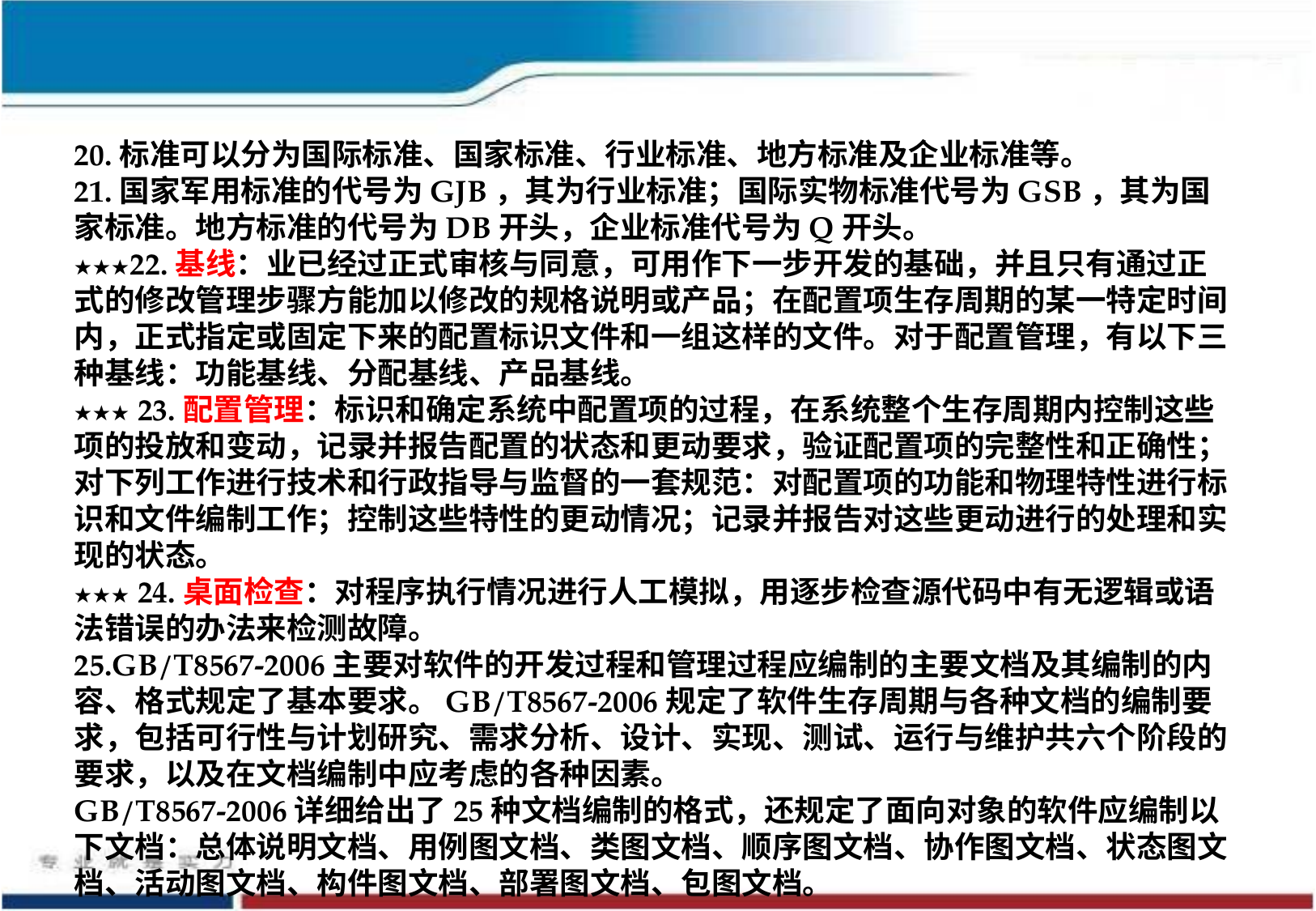

20.标准可以分为国际标准、国家标准、行业标准、地方标准及企业标准等。
21.国家军用标准的代号为GJB，其为行业标准；国际实物标准代号为GSB，其为国家标准。地方标准的代号为DB开头，企业标准代号为Q开头。
★★★22.基线：业已经过正式审核与同意，可用作下一步开发的基础，并且只有通过正式的修改管理步骤方能加以修改的规格说明或产品；在配置项生存周期的某一特定时间内，正式指定或固定下来的配置标识文件和一组这样的文件。对于配置管理，有以下三种基线：功能基线、分配基线、产品基线。
★★★ 23.配置管理：标识和确定系统中配置项的过程，在系统整个生存周期内控制这些项的投放和变动，记录并报告配置的状态和更动要求，验证配置项的完整性和正确性；对下列工作进行技术和行政指导与监督的一套规范：对配置项的功能和物理特性进行标识和文件编制工作；控制这些特性的更动情况；记录并报告对这些更动进行的处理和实现的状态。
★★★ 24.桌面检查：对程序执行情况进行人工模拟，用逐步检查源代码中有无逻辑或语法错误的办法来检测故障。
25.GB/T8567-2006主要对软件的开发过程和管理过程应编制的主要文档及其编制的内容、格式规定了基本要求。GB/T8567-2006规定了软件生存周期与各种文档的编制要求，包括可行性与计划研究、需求分析、设计、实现、测试、运行与维护共六个阶段的要求，以及在文档编制中应考虑的各种因素。
GB/T8567-2006详细给出了25种文档编制的格式，还规定了面向对象的软件应编制以下文档：总体说明文档、用例图文档、类图文档、顺序图文档、协作图文档、状态图文档、活动图文档、构件图文档、部署图文档、包图文档。